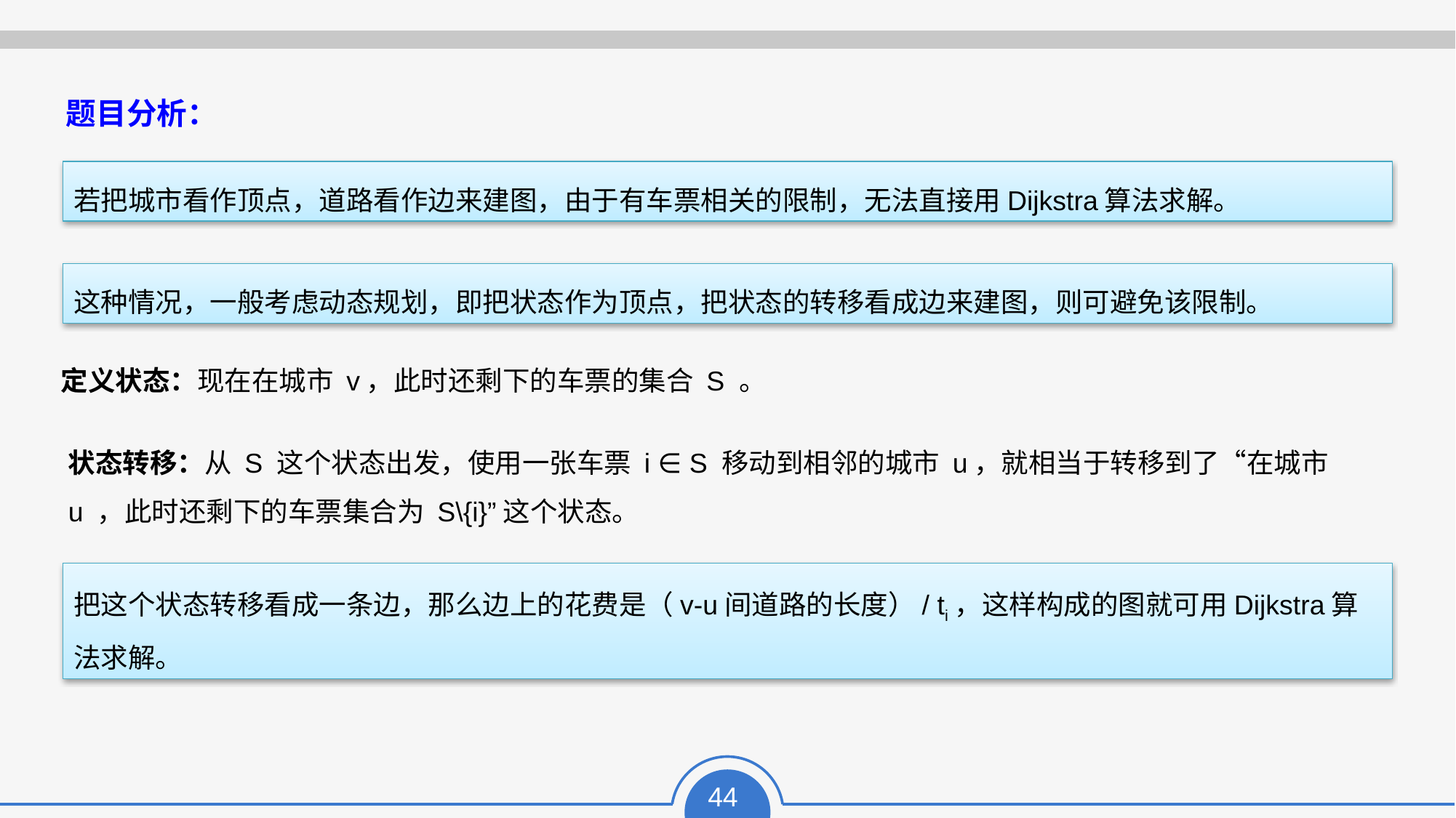

题目分析：
若把城市看作顶点，道路看作边来建图，由于有车票相关的限制，无法直接用Dijkstra算法求解。
这种情况，一般考虑动态规划，即把状态作为顶点，把状态的转移看成边来建图，则可避免该限制。
定义状态：现在在城市 v，此时还剩下的车票的集合 S 。
状态转移：从 S 这个状态出发，使用一张车票 i ∈ S 移动到相邻的城市 u，就相当于转移到了“在城市 u ，此时还剩下的车票集合为 S\{i}”这个状态。
把这个状态转移看成一条边，那么边上的花费是（v-u间道路的长度）/ ti，这样构成的图就可用Dijkstra算法求解。